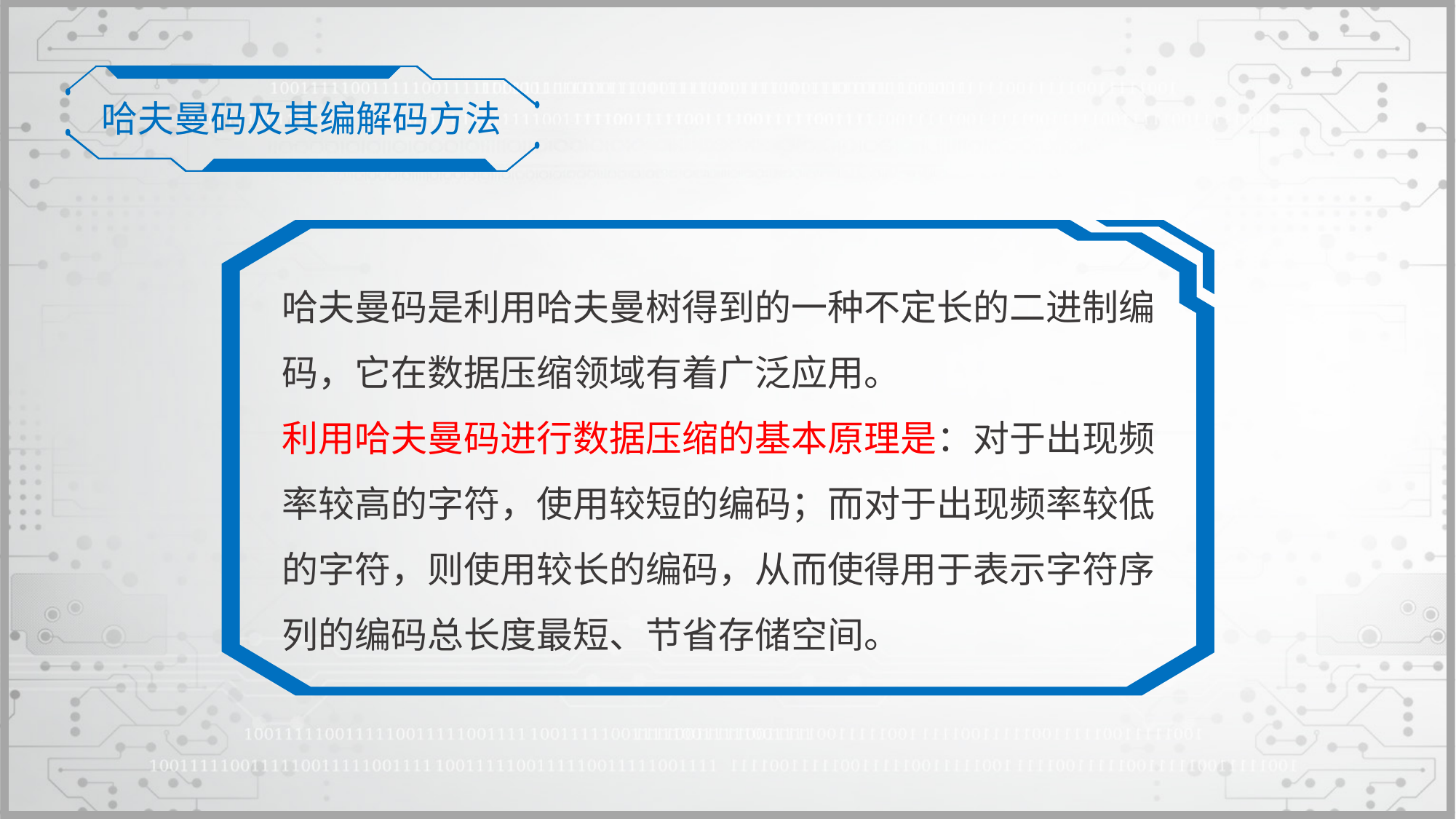

哈夫曼码及其编解码方法

哈夫曼码是利用哈夫曼树得到的一种不定长的二进制编码，它在数据压缩领域有着广泛应用。
利用哈夫曼码进行数据压缩的基本原理是：对于出现频率较高的字符，使用较短的编码；而对于出现频率较低的字符，则使用较长的编码，从而使得用于表示字符序列的编码总长度最短、节省存储空间。